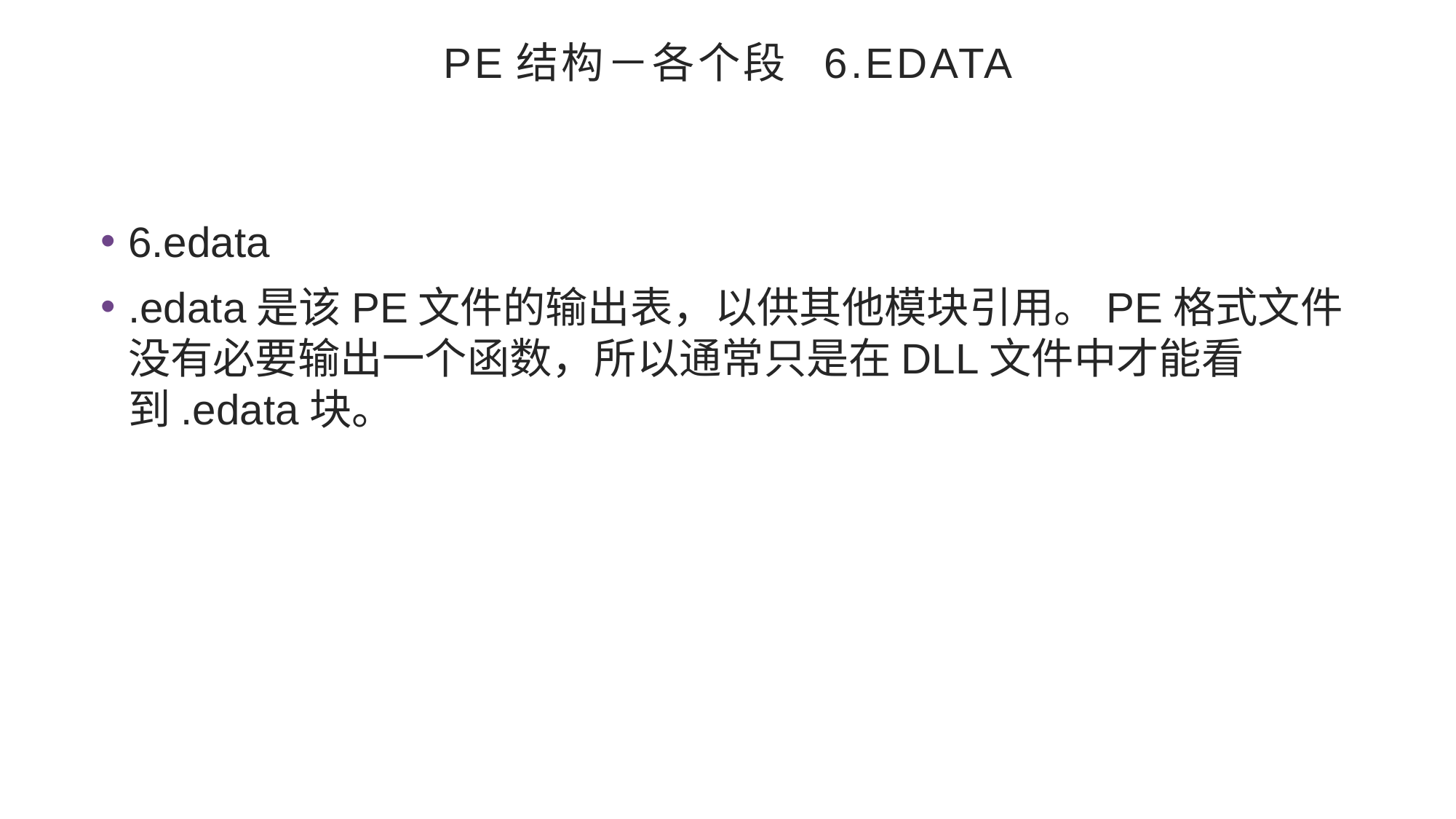

# PE结构－各个段  6.edata
6.edata
.edata是该PE文件的输出表，以供其他模块引用。PE格式文件没有必要输出一个函数，所以通常只是在DLL文件中才能看到.edata块。